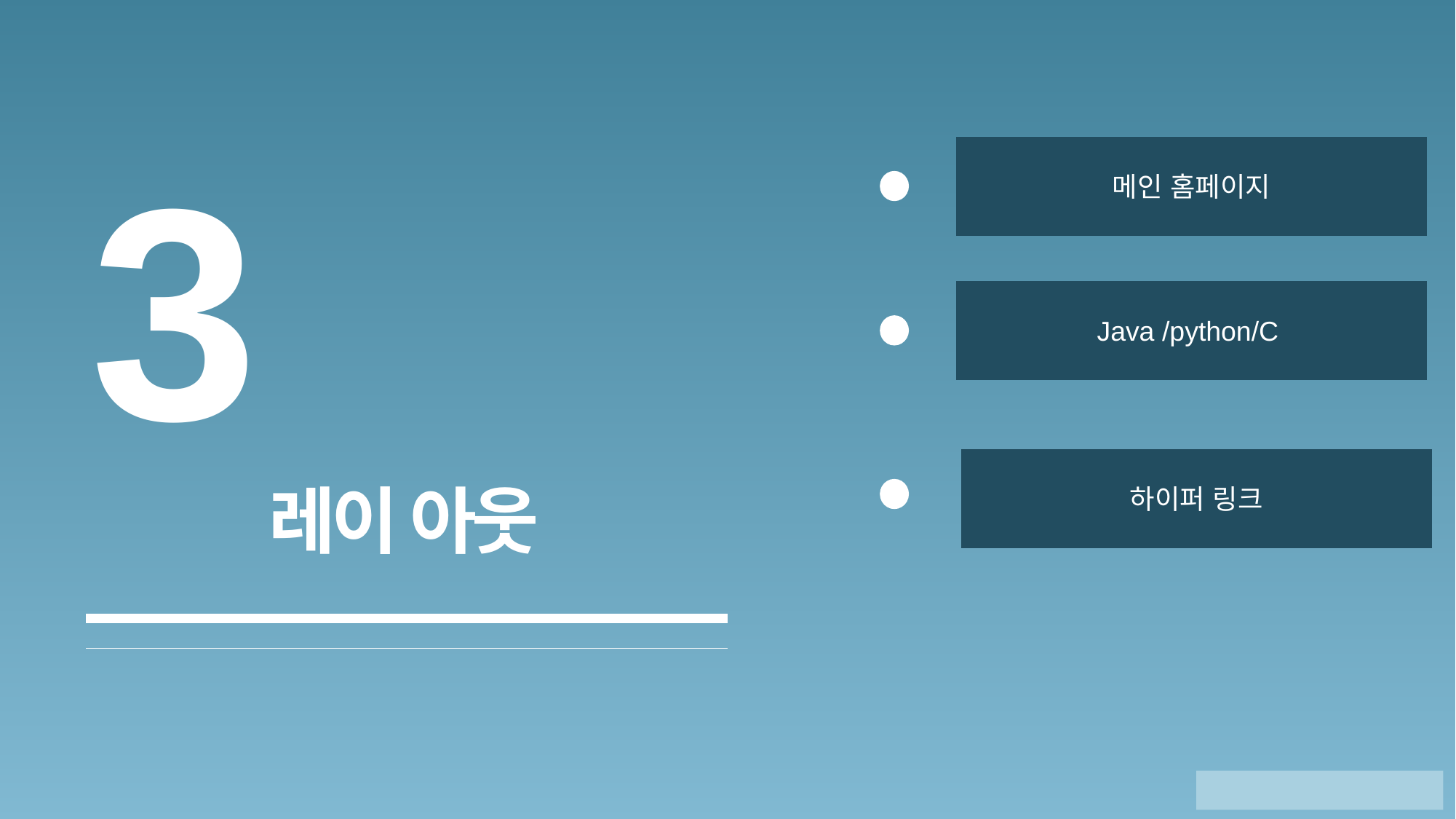

3
레이 아웃

메인 홈페이지

Java /python/C

하이퍼 링크